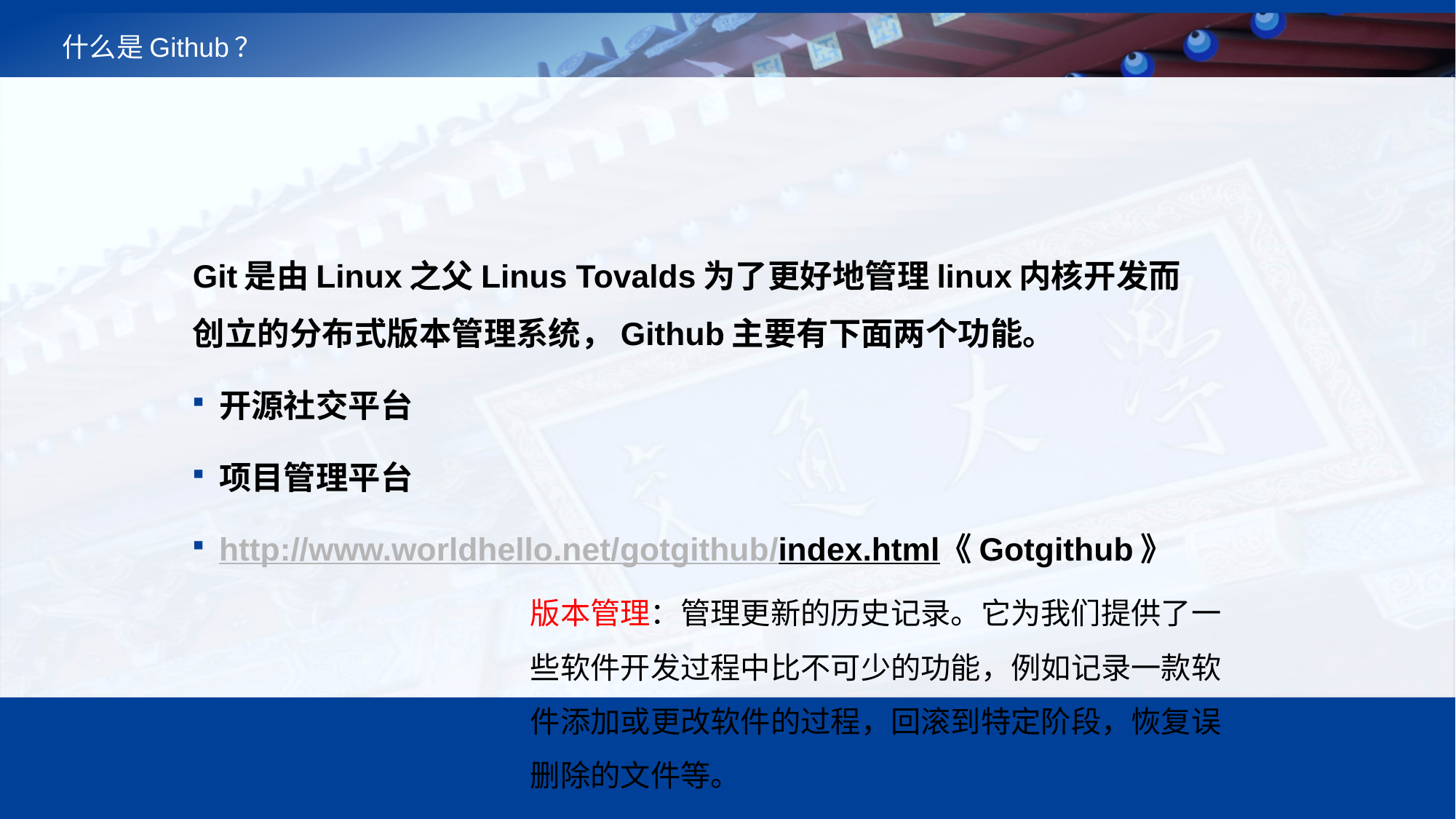

# 什么是Github？
Git是由Linux之父Linus Tovalds为了更好地管理linux内核开发而创立的分布式版本管理系统，Github主要有下面两个功能。
开源社交平台
项目管理平台
http://www.worldhello.net/gotgithub/index.html《Gotgithub》
版本管理：管理更新的历史记录。它为我们提供了一些软件开发过程中比不可少的功能，例如记录一款软件添加或更改软件的过程，回滚到特定阶段，恢复误删除的文件等。